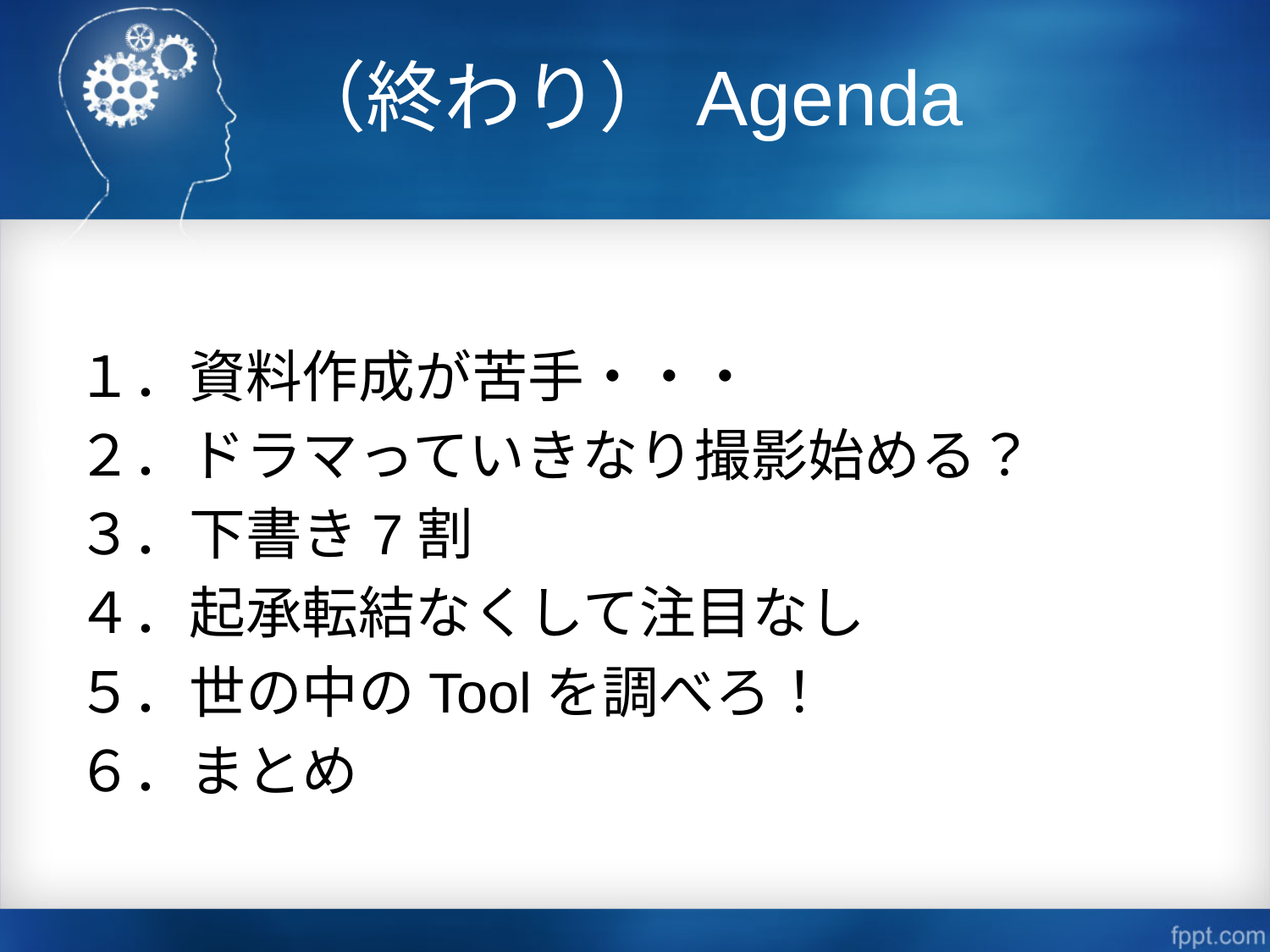

# （終わり）Agenda
１．資料作成が苦手・・・
２．ドラマっていきなり撮影始める？
３．下書き7割
４．起承転結なくして注目なし
５．世の中のToolを調べろ！
６．まとめ